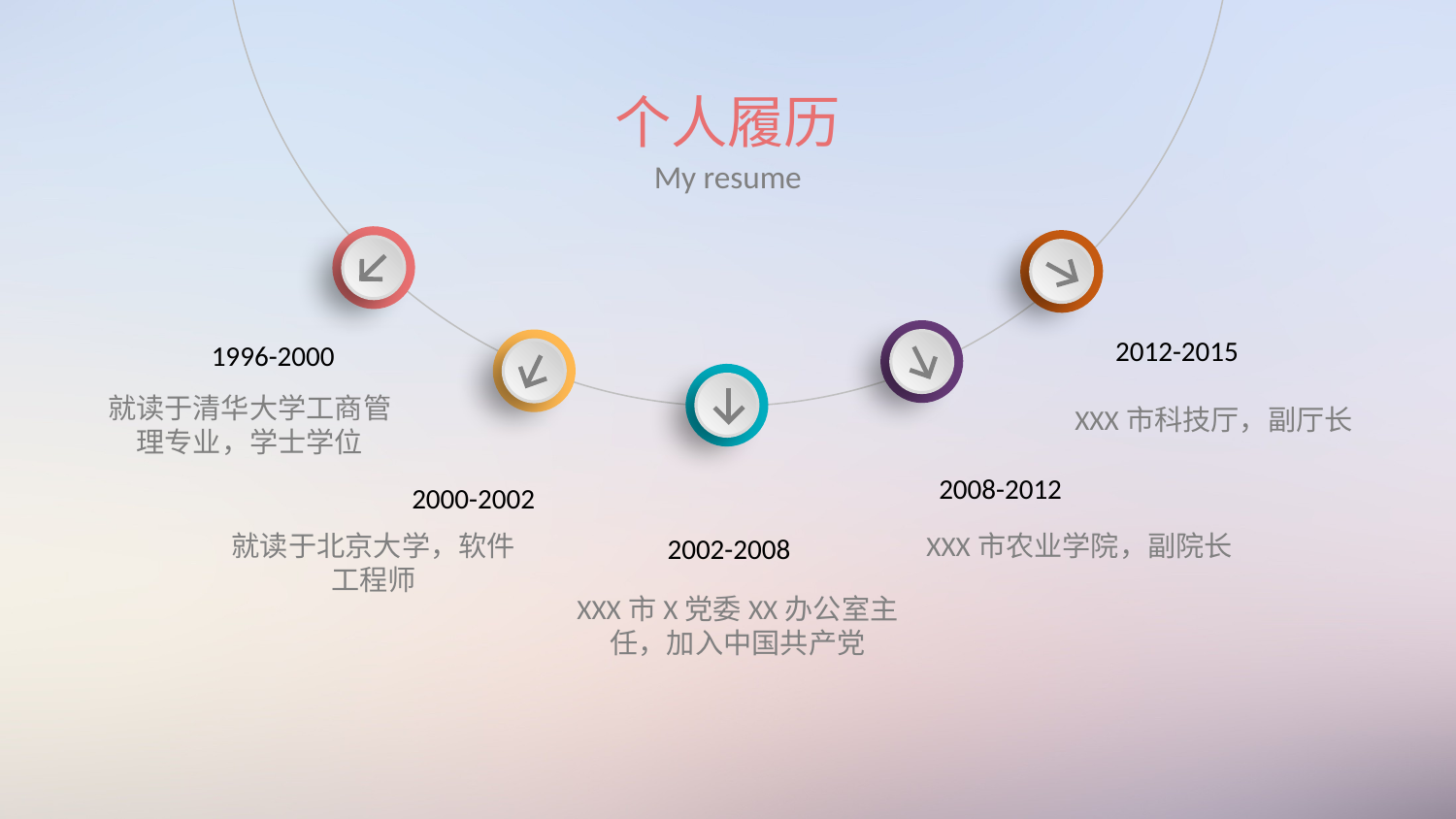

个人履历
My resume

2012-2015
XXX市科技厅，副厅长

1996-2000
就读于清华大学工商管理专业，学士学位

2008-2012
XXX市农业学院，副院长
2000-2002
就读于北京大学，软件工程师
2002-2008
XXX市X党委XX办公室主任，加入中国共产党